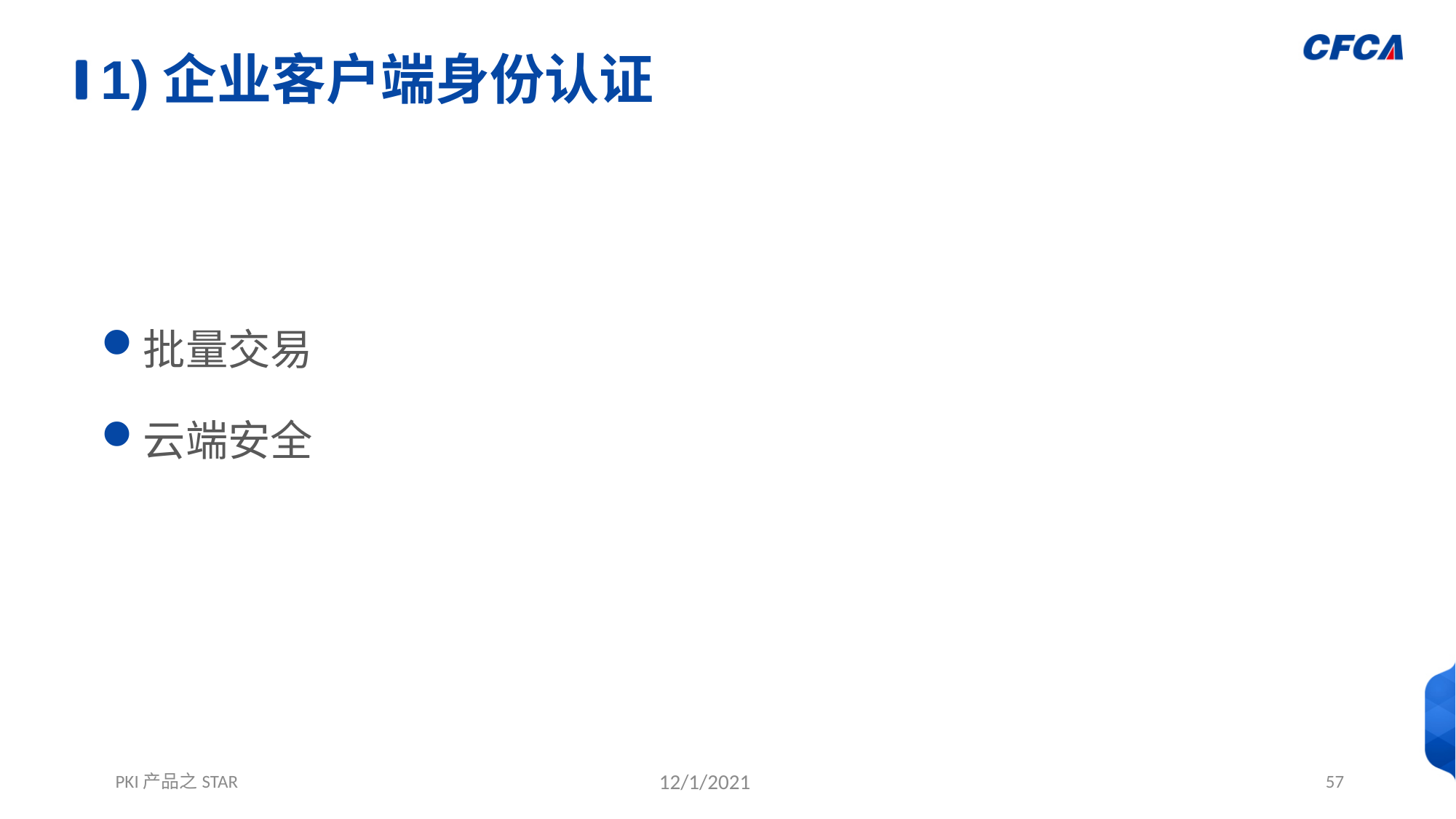

# 1)企业客户端身份认证

批量交易
云端安全
PKI产品之STAR
12/1/2021
57